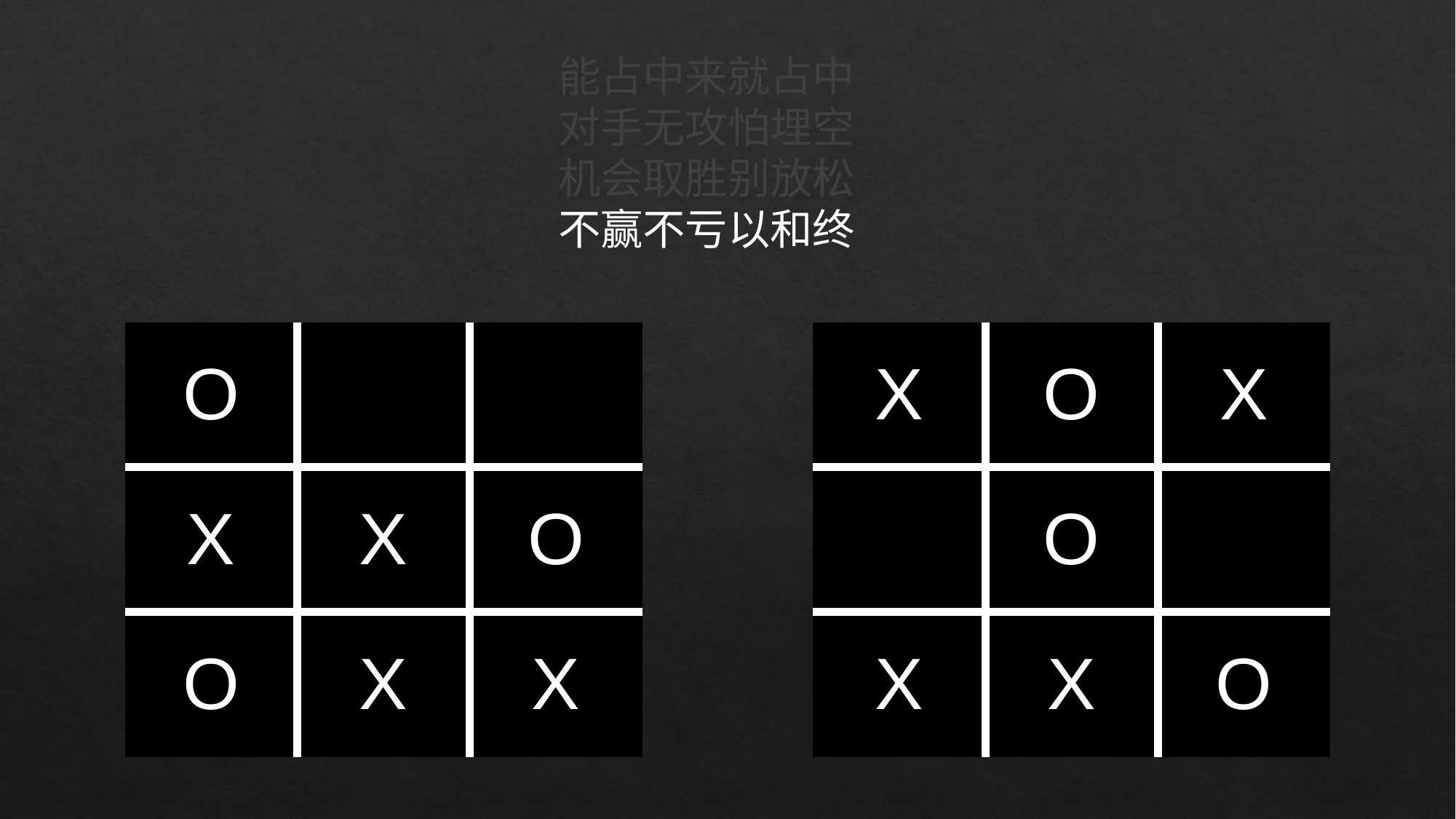

能占中来就占中对手无攻怕埋空机会取胜别放松不赢不亏以和终
| O |  |  |
| --- | --- | --- |
| X | X | O |
| O | X | X |
| X | O | X |
| --- | --- | --- |
|  | O |  |
| X | X | O |